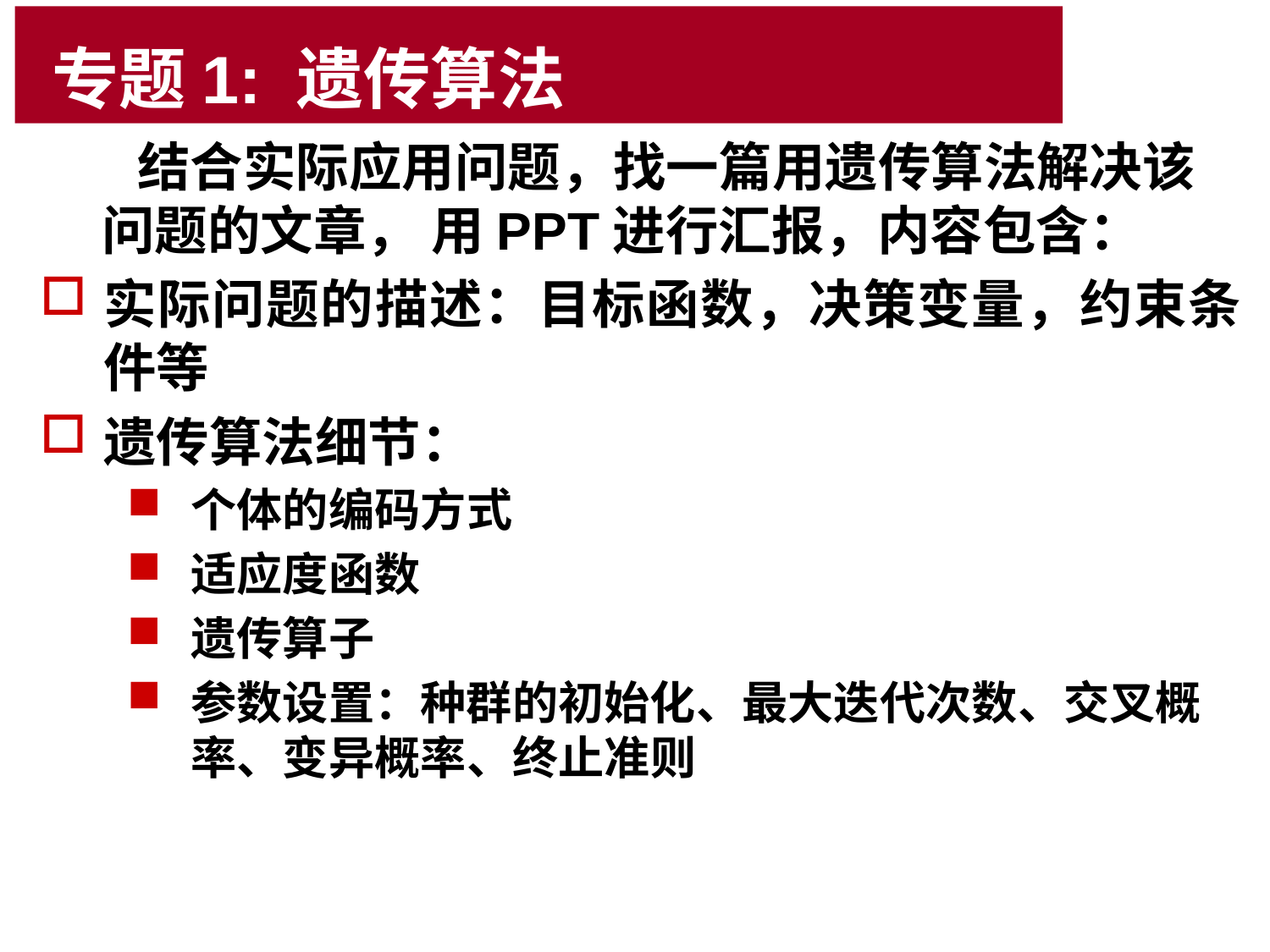

# 专题1: 遗传算法
       结合实际应用问题，找一篇用遗传算法解决该问题的文章， 用PPT进行汇报，内容包含：
实际问题的描述：目标函数，决策变量，约束条件等
遗传算法细节：
个体的编码方式
适应度函数
遗传算子
参数设置：种群的初始化、最大迭代次数、交叉概率、变异概率、终止准则